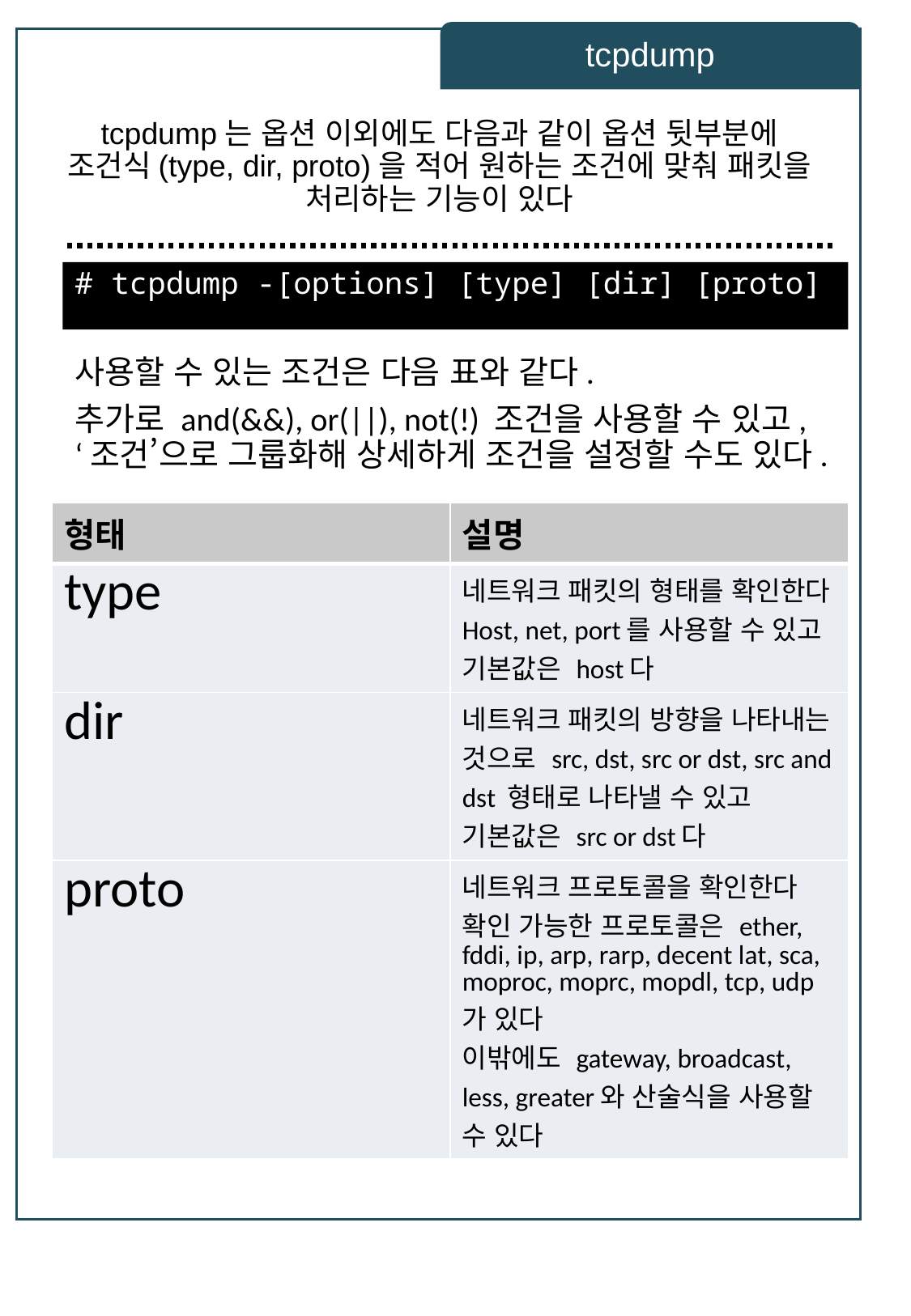

tcpdump
# tcpdump는 옵션 이외에도 다음과 같이 옵션 뒷부분에 조건식(type, dir, proto)을 적어 원하는 조건에 맞춰 패킷을 처리하는 기능이 있다
# tcpdump -[options] [type] [dir] [proto]
사용할 수 있는 조건은 다음 표와 같다.
추가로 and(&&), or(||), not(!) 조건을 사용할 수 있고, ‘조건’으로 그룹화해 상세하게 조건을 설정할 수도 있다.
| 형태 | 설명 |
| --- | --- |
| type | 네트워크 패킷의 형태를 확인한다 Host, net, port를 사용할 수 있고 기본값은 host다 |
| dir | 네트워크 패킷의 방향을 나타내는 것으로 src, dst, src or dst, src and dst 형태로 나타낼 수 있고 기본값은 src or dst다 |
| proto | 네트워크 프로토콜을 확인한다 확인 가능한 프로토콜은 ether, fddi, ip, arp, rarp, decent lat, sca, moproc, moprc, mopdl, tcp, udp가 있다 이밖에도 gateway, broadcast, less, greater와 산술식을 사용할 수 있다 |